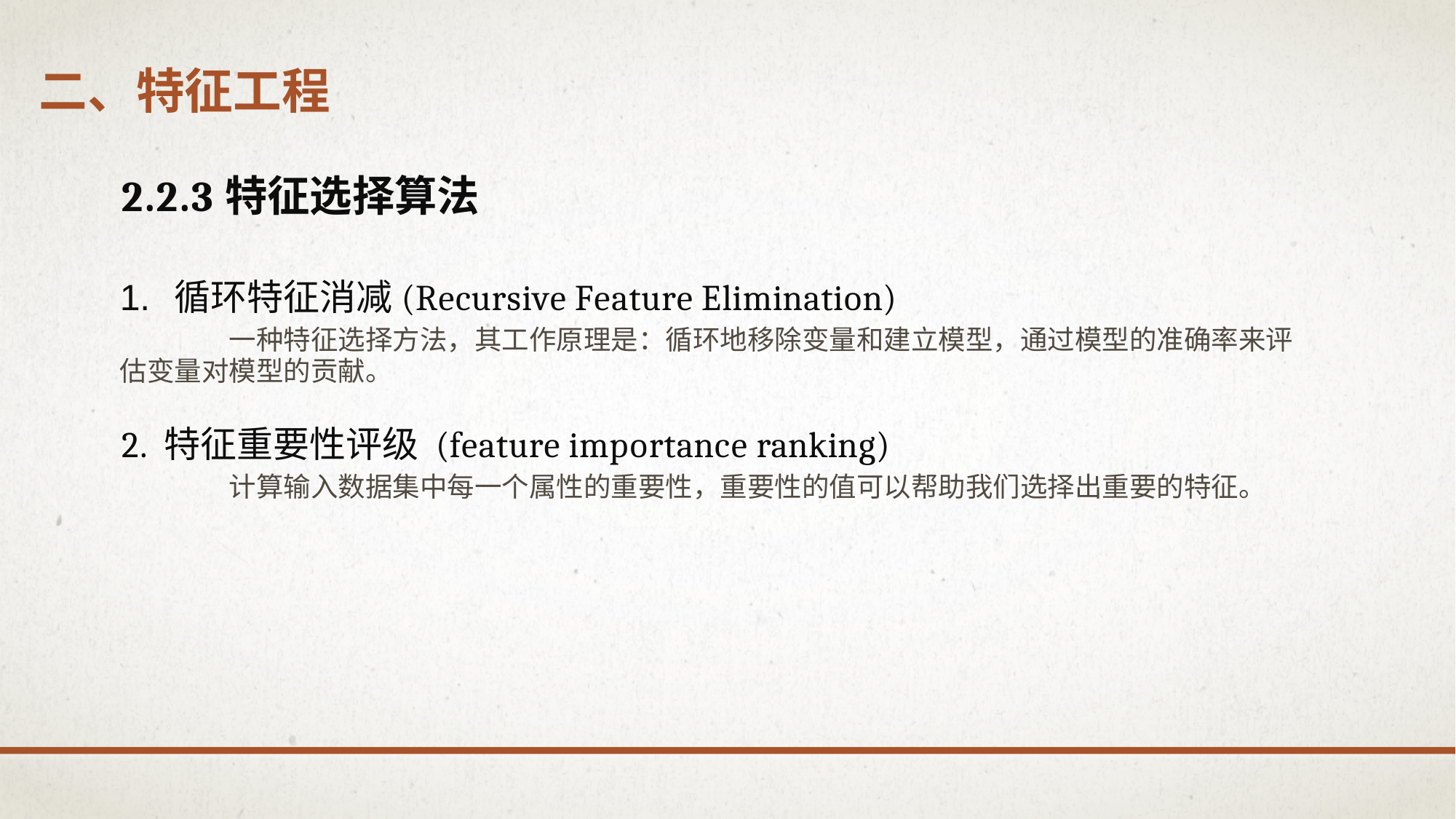

# 二、特征工程
2.2.3特征选择算法

循环特征消减(Recursive Feature Elimination)
	一种特征选择方法，其工作原理是：循环地移除变量和建立模型，通过模型的准确率来评估变量对模型的贡献。

2. 特征重要性评级 (feature importance ranking)
	计算输入数据集中每一个属性的重要性，重要性的值可以帮助我们选择出重要的特征。